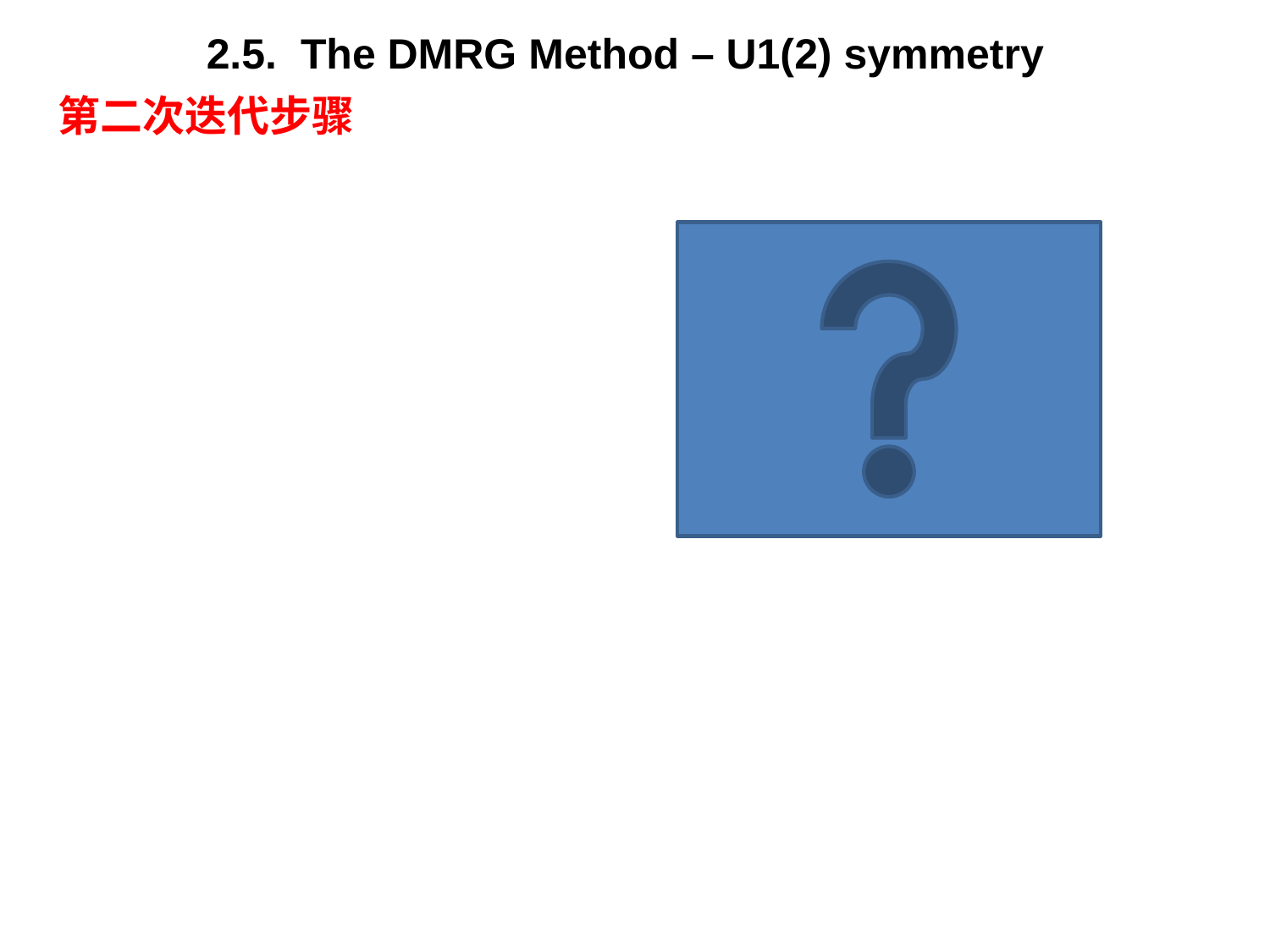

2.5.  The DMRG Method – U1(2) symmetry
第二次迭代步骤